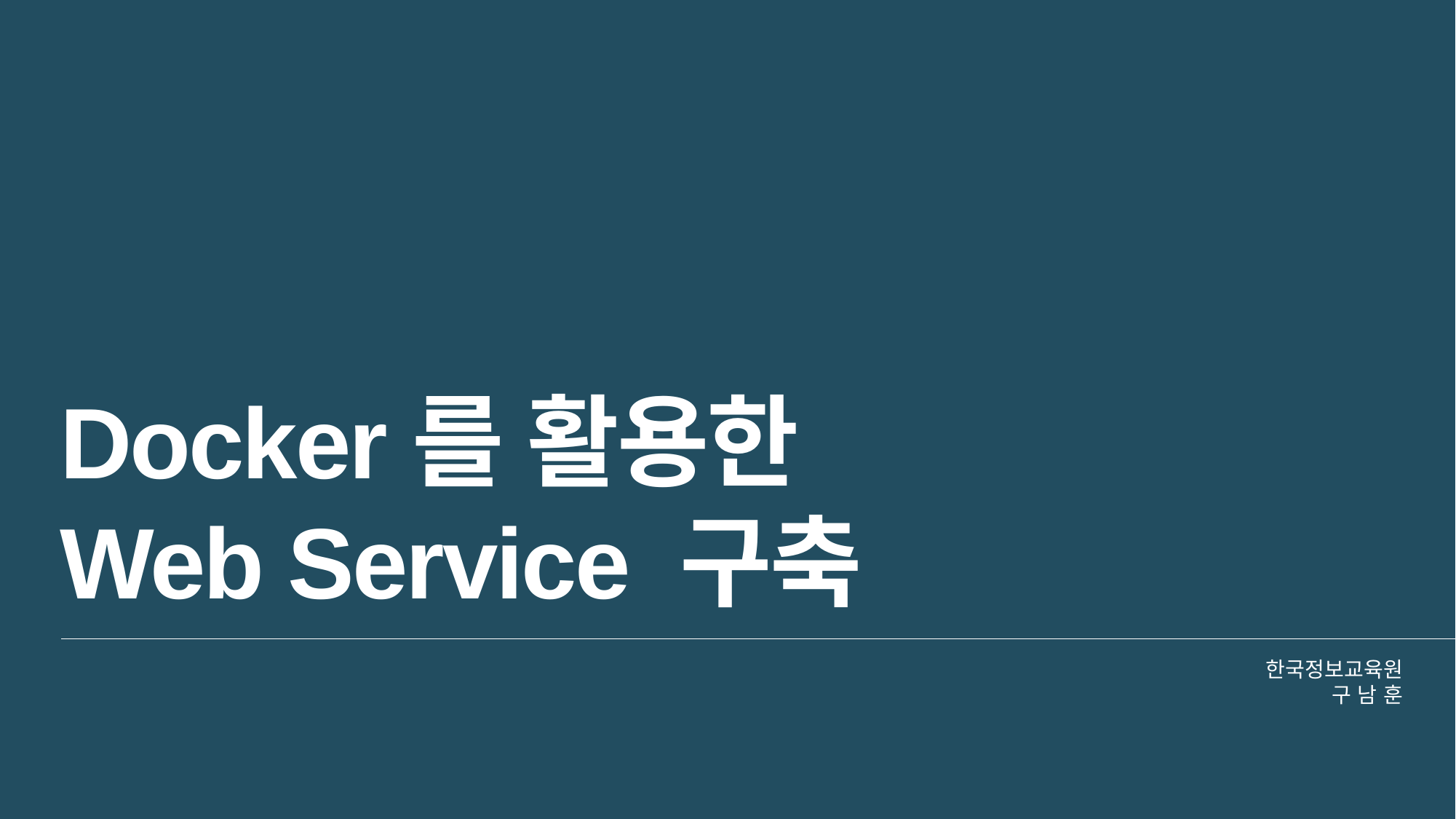

Docker를 활용한
Web Service 구축
한국정보교육원
구 남 훈